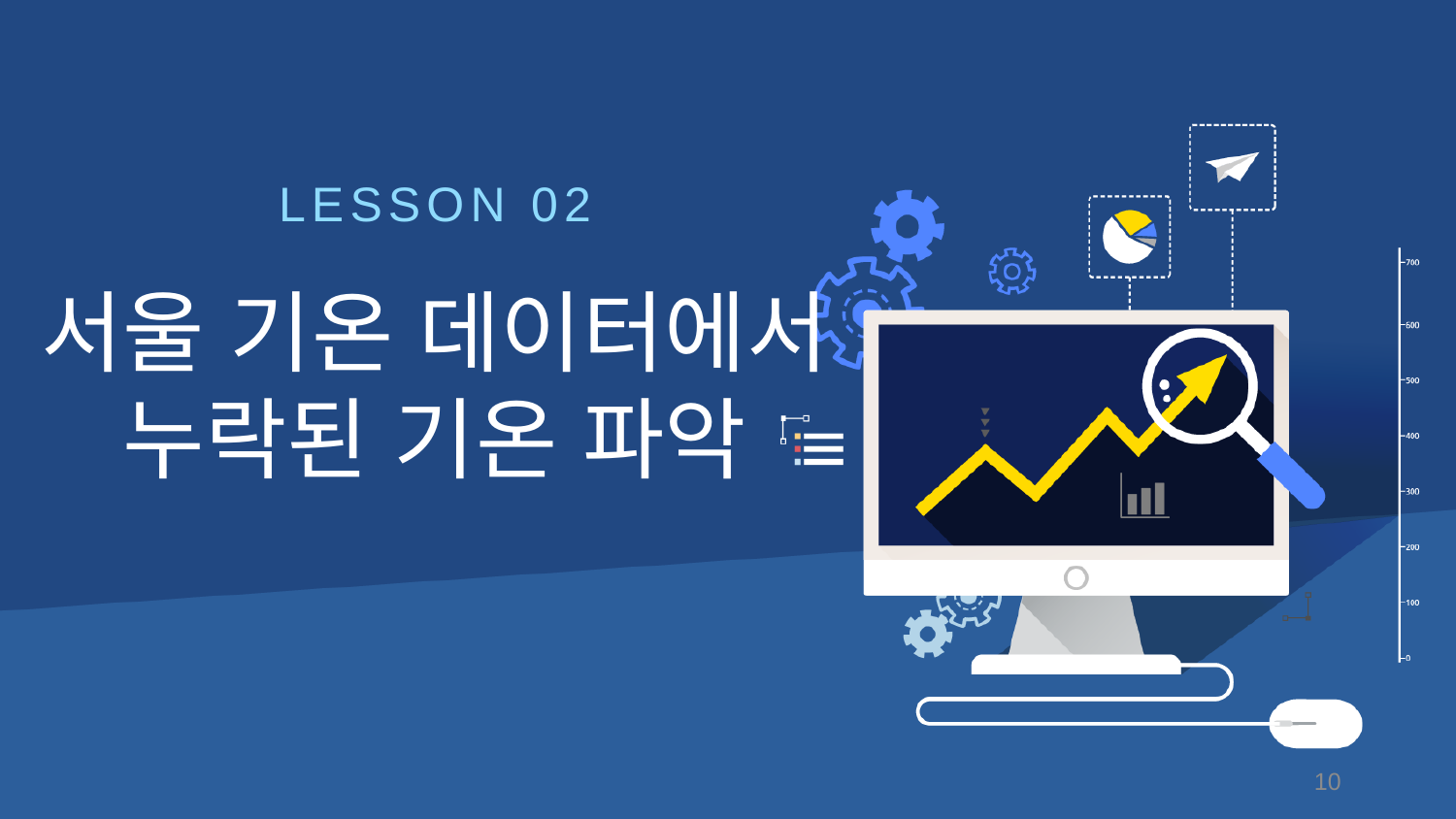

LESSON 02
서울 기온 데이터에서
누락된 기온 파악